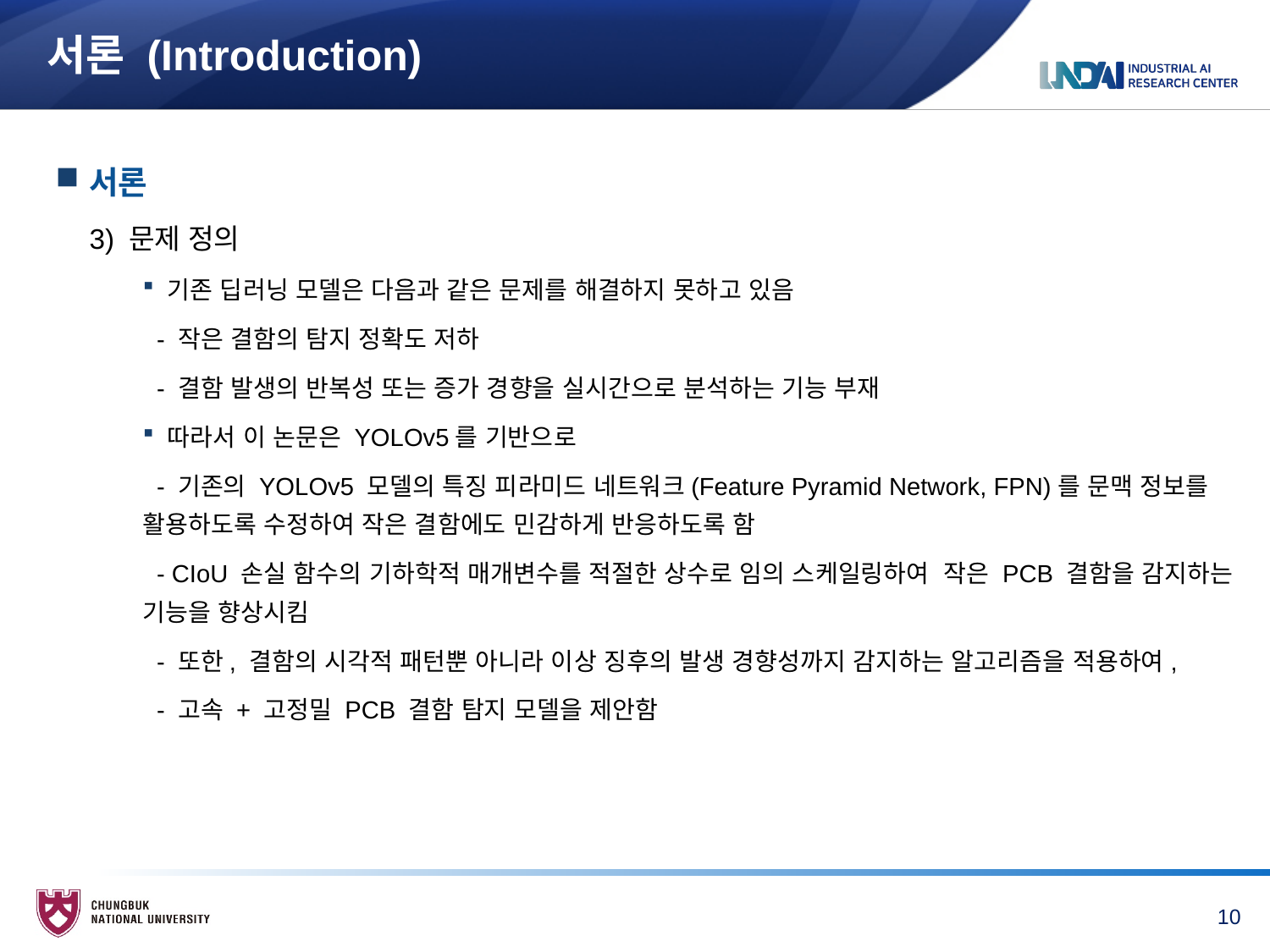

# 서론 (Introduction)
서론
3) 문제 정의
기존 딥러닝 모델은 다음과 같은 문제를 해결하지 못하고 있음
  - 작은 결함의 탐지 정확도 저하
  - 결함 발생의 반복성 또는 증가 경향을 실시간으로 분석하는 기능 부재
따라서 이 논문은 YOLOv5를 기반으로
  - 기존의 YOLOv5 모델의 특징 피라미드 네트워크(Feature Pyramid Network, FPN)를 문맥 정보를 활용하도록 수정하여 작은 결함에도 민감하게 반응하도록 함
  - CIoU 손실 함수의 기하학적 매개변수를 적절한 상수로 임의 스케일링하여  작은 PCB 결함을 감지하는 기능을 향상시킴
  - 또한, 결함의 시각적 패턴뿐 아니라 이상 징후의 발생 경향성까지 감지하는 알고리즘을 적용하여,
  - 고속 + 고정밀 PCB 결함 탐지 모델을 제안함